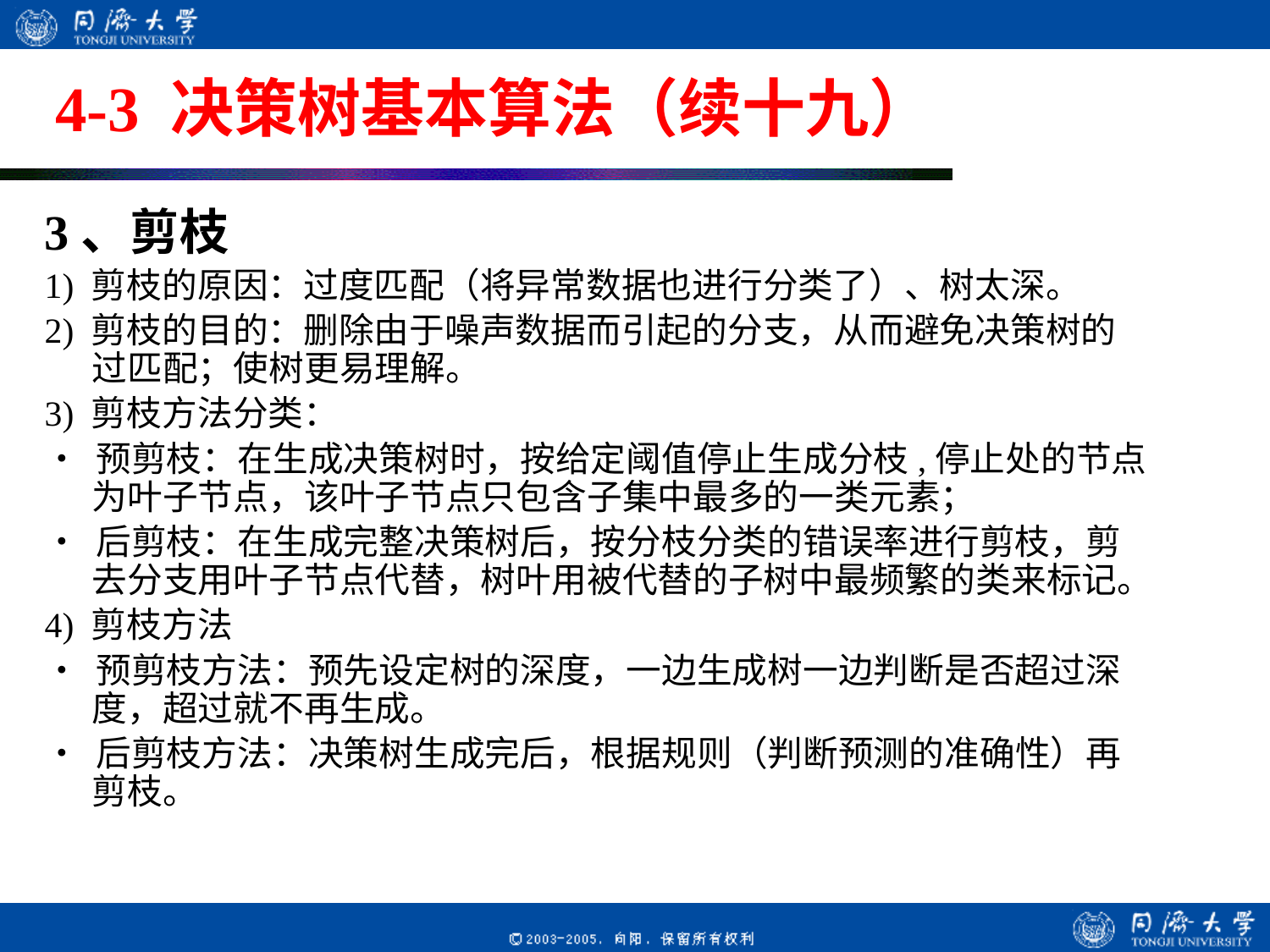

# 4-3 决策树基本算法（续十九）
3、剪枝
1) 剪枝的原因：过度匹配（将异常数据也进行分类了）、树太深。
2) 剪枝的目的：删除由于噪声数据而引起的分支，从而避免决策树的过匹配；使树更易理解。
3) 剪枝方法分类：
• 预剪枝：在生成决策树时，按给定阈值停止生成分枝,停止处的节点为叶子节点，该叶子节点只包含子集中最多的一类元素；
• 后剪枝：在生成完整决策树后，按分枝分类的错误率进行剪枝，剪去分支用叶子节点代替，树叶用被代替的子树中最频繁的类来标记。
4) 剪枝方法
• 预剪枝方法：预先设定树的深度，一边生成树一边判断是否超过深度，超过就不再生成。
• 后剪枝方法：决策树生成完后，根据规则（判断预测的准确性）再剪枝。